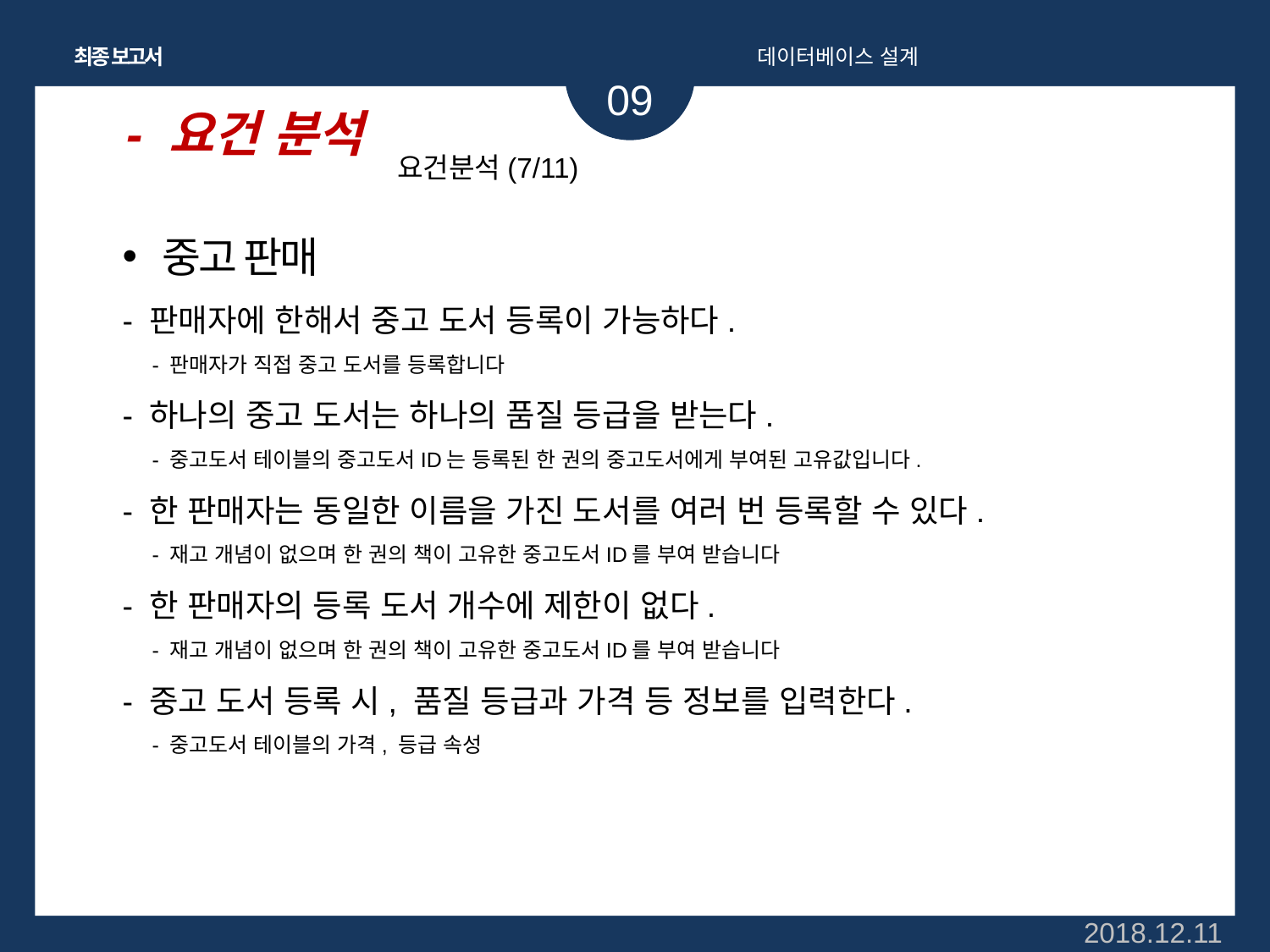

최종 보고서
데이터베이스 설계
09

- 요건 분석
요건분석(7/11)
중고 판매
- 판매자에 한해서 중고 도서 등록이 가능하다.
     - 판매자가 직접 중고 도서를 등록합니다
- 하나의 중고 도서는 하나의 품질 등급을 받는다.
     - 중고도서 테이블의 중고도서ID는 등록된 한 권의 중고도서에게 부여된 고유값입니다.
- 한 판매자는 동일한 이름을 가진 도서를 여러 번 등록할 수 있다.
     - 재고 개념이 없으며 한 권의 책이 고유한 중고도서ID를 부여 받습니다
- 한 판매자의 등록 도서 개수에 제한이 없다.
     - 재고 개념이 없으며 한 권의 책이 고유한 중고도서ID를 부여 받습니다
- 중고 도서 등록 시, 품질 등급과 가격 등 정보를 입력한다.
     - 중고도서 테이블의 가격, 등급 속성

2018.12.11